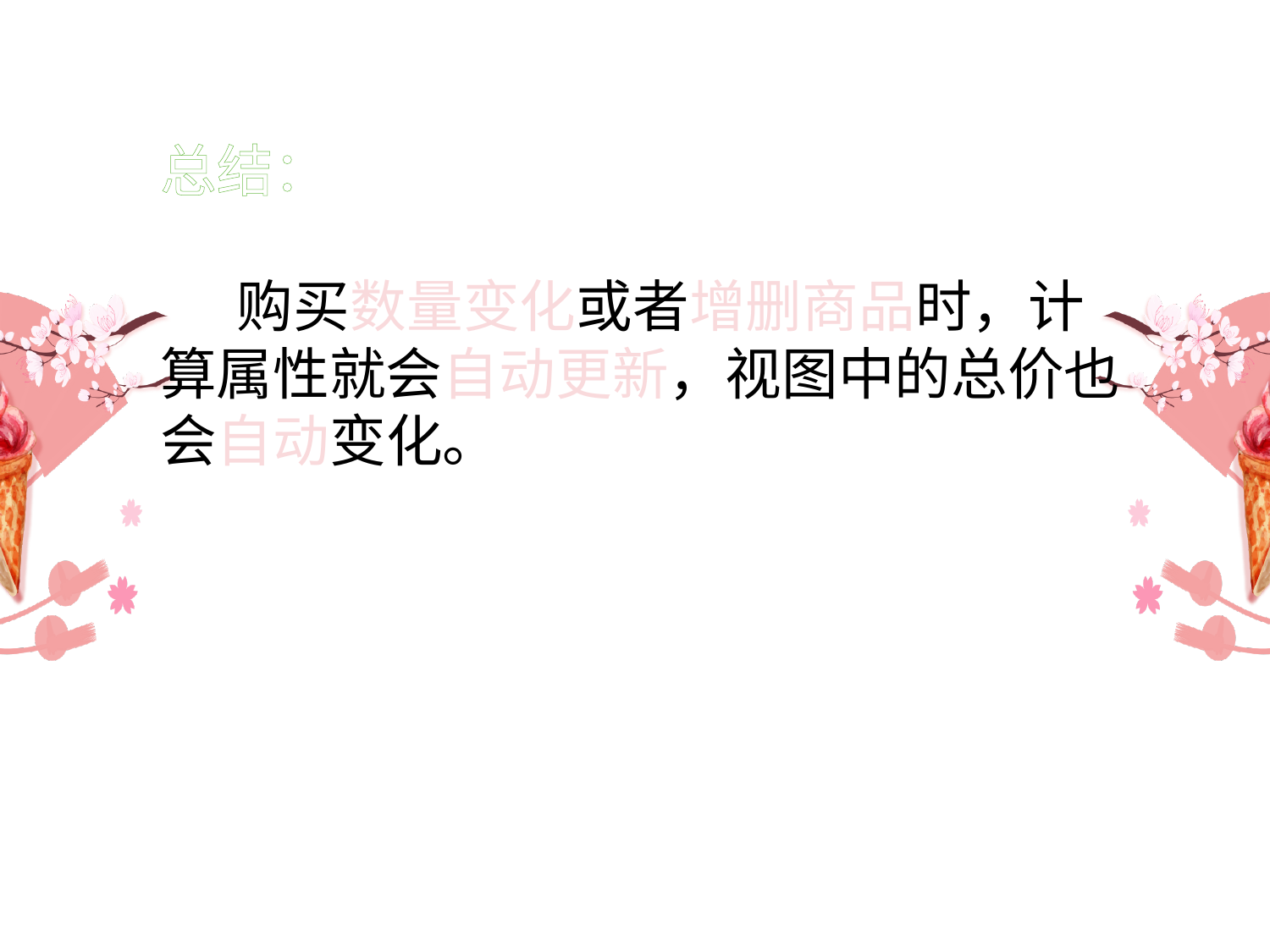

总结：

     购买数量变化或者增删商品时，计算属性就会自动更新，视图中的总价也会自动变化。